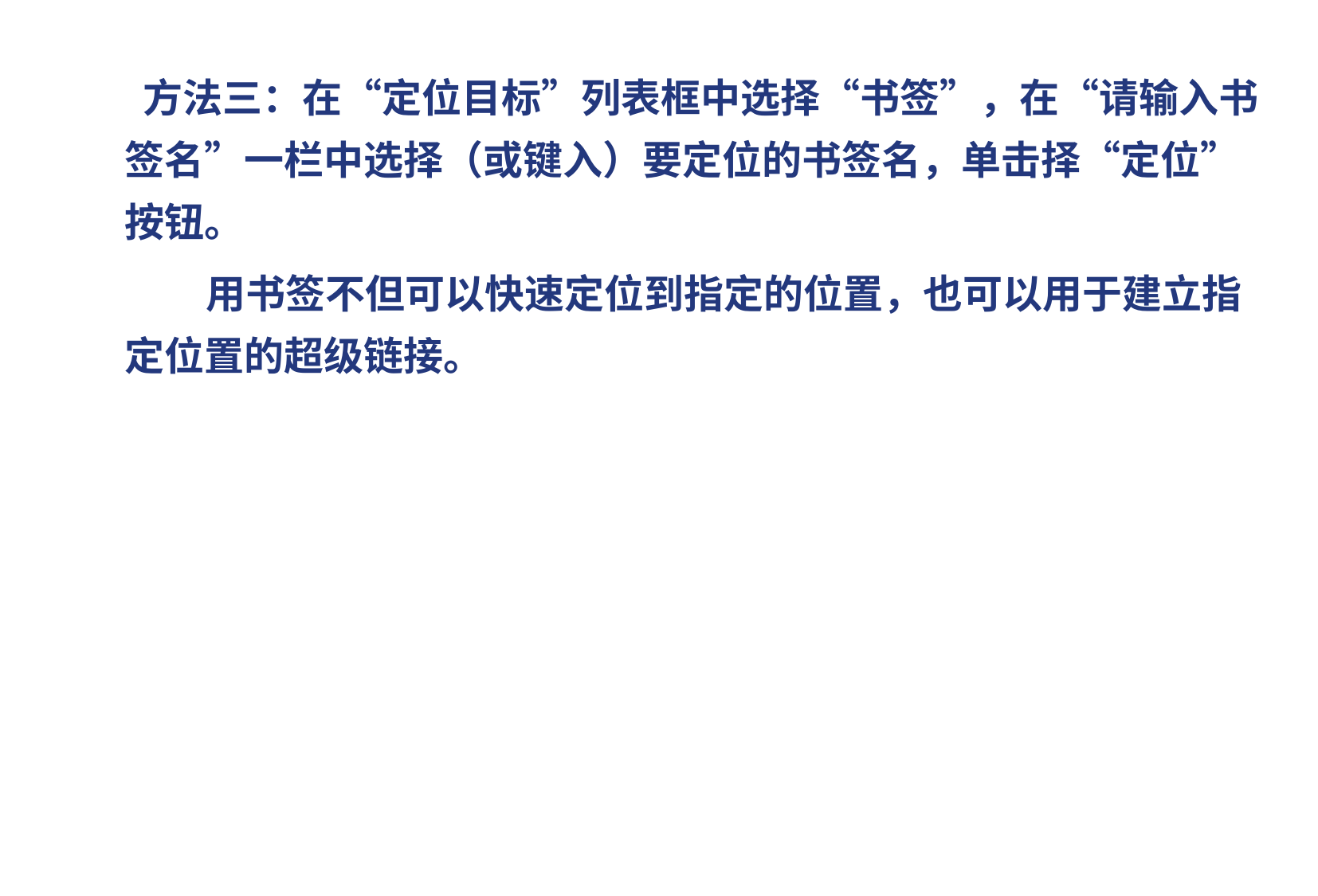

方法三：在“定位目标”列表框中选择“书签”，在“请输入书签名”一栏中选择（或键入）要定位的书签名，单击择“定位”按钮。
        用书签不但可以快速定位到指定的位置，也可以用于建立指定位置的超级链接。